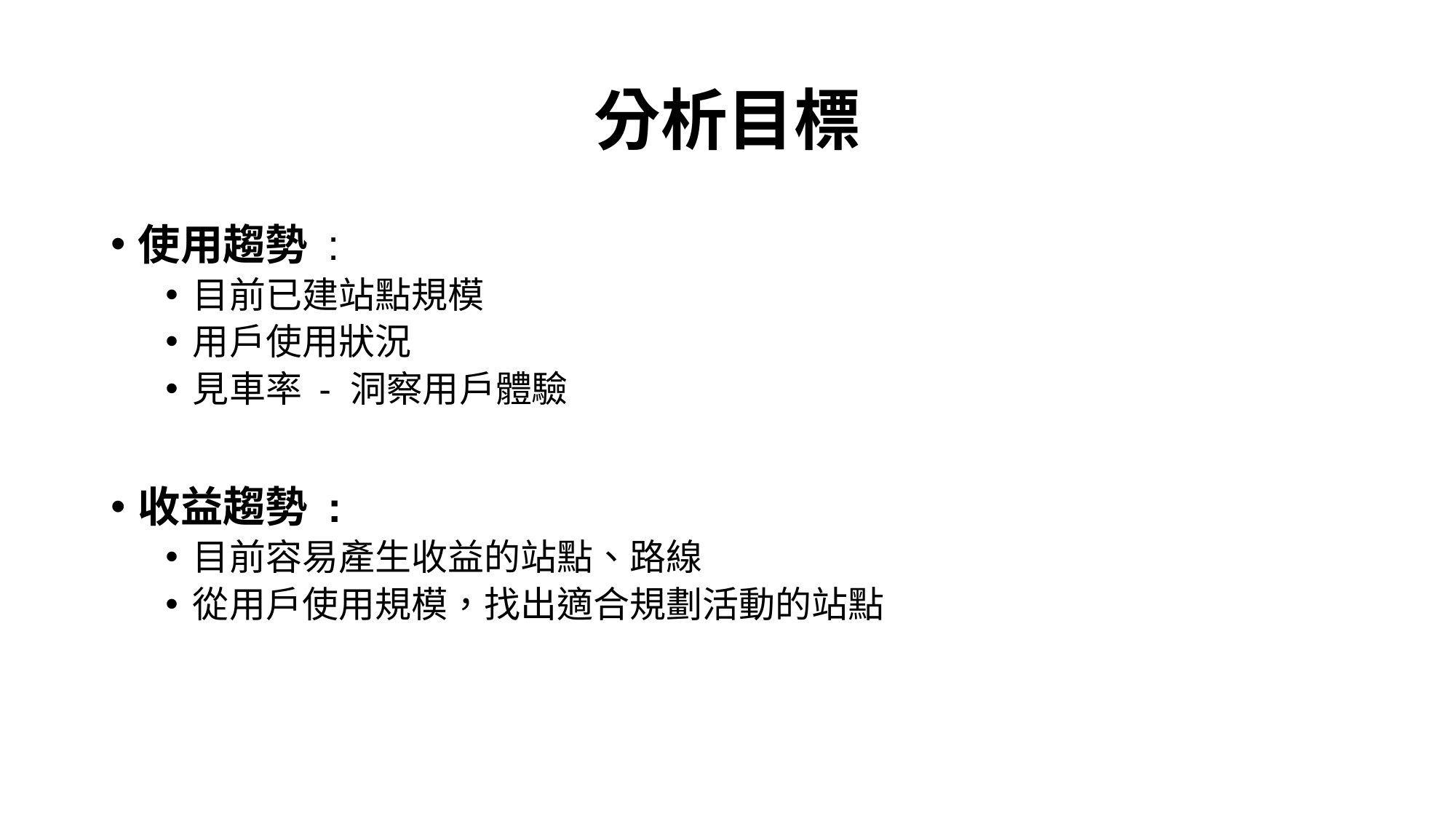

# 分析目標
使用趨勢 :
目前已建站點規模
用戶使用狀況
見車率 - 洞察用戶體驗

收益趨勢 :
目前容易產生收益的站點、路線
從用戶使用規模，找出適合規劃活動的站點